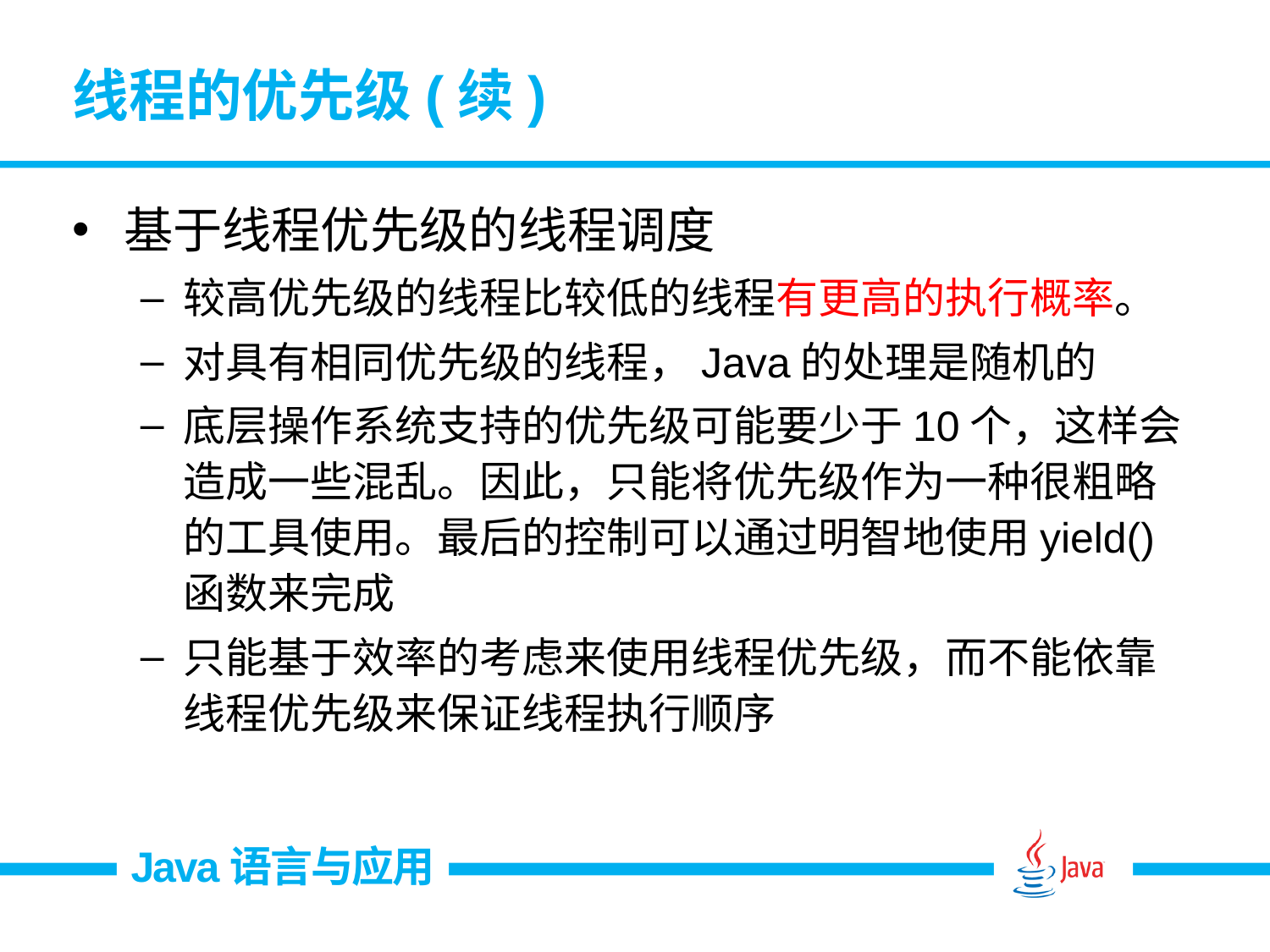

# 线程的优先级(续)
基于线程优先级的线程调度
较高优先级的线程比较低的线程有更高的执行概率。
对具有相同优先级的线程，Java的处理是随机的
底层操作系统支持的优先级可能要少于10个，这样会造成一些混乱。因此，只能将优先级作为一种很粗略的工具使用。最后的控制可以通过明智地使用yield()函数来完成
只能基于效率的考虑来使用线程优先级，而不能依靠线程优先级来保证线程执行顺序